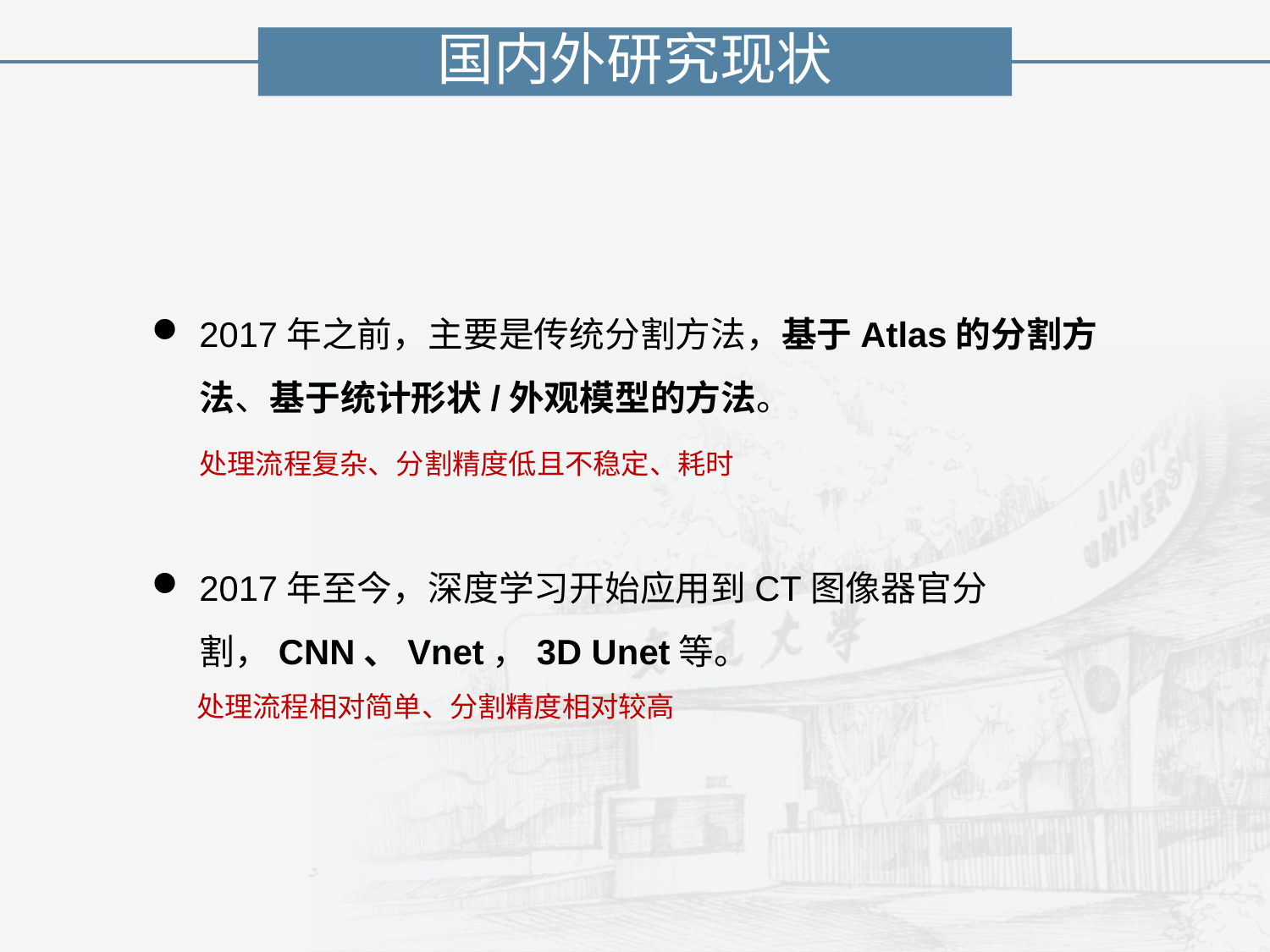

国内外研究现状

2017年之前，主要是传统分割方法，基于Atlas的分割方法、基于统计形状/外观模型的方法。
     处理流程复杂、分割精度低且不稳定、耗时

2017年至今，深度学习开始应用到CT图像器官分割，CNN、Vnet，3D Unet等。
      处理流程相对简单、分割精度相对较高